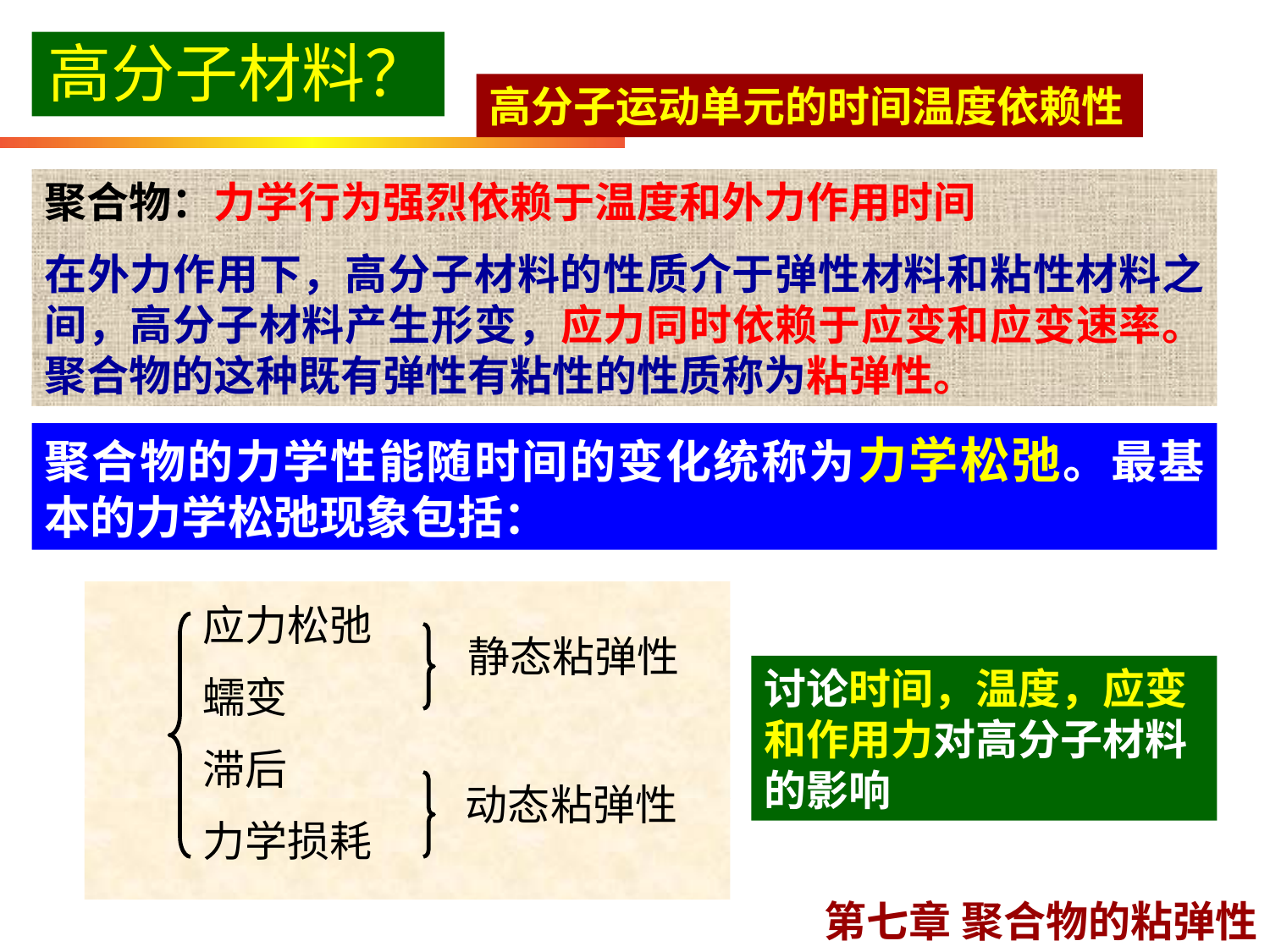

高分子材料？
高分子运动单元的时间温度依赖性
聚合物：力学行为强烈依赖于温度和外力作用时间
在外力作用下，高分子材料的性质介于弹性材料和粘性材料之间，高分子材料产生形变，应力同时依赖于应变和应变速率。聚合物的这种既有弹性有粘性的性质称为粘弹性。
聚合物的力学性能随时间的变化统称为力学松弛。最基本的力学松弛现象包括：

应力松弛
蠕变
滞后
力学损耗

静态粘弹性
讨论时间，温度，应变和作用力对高分子材料的影响

动态粘弹性